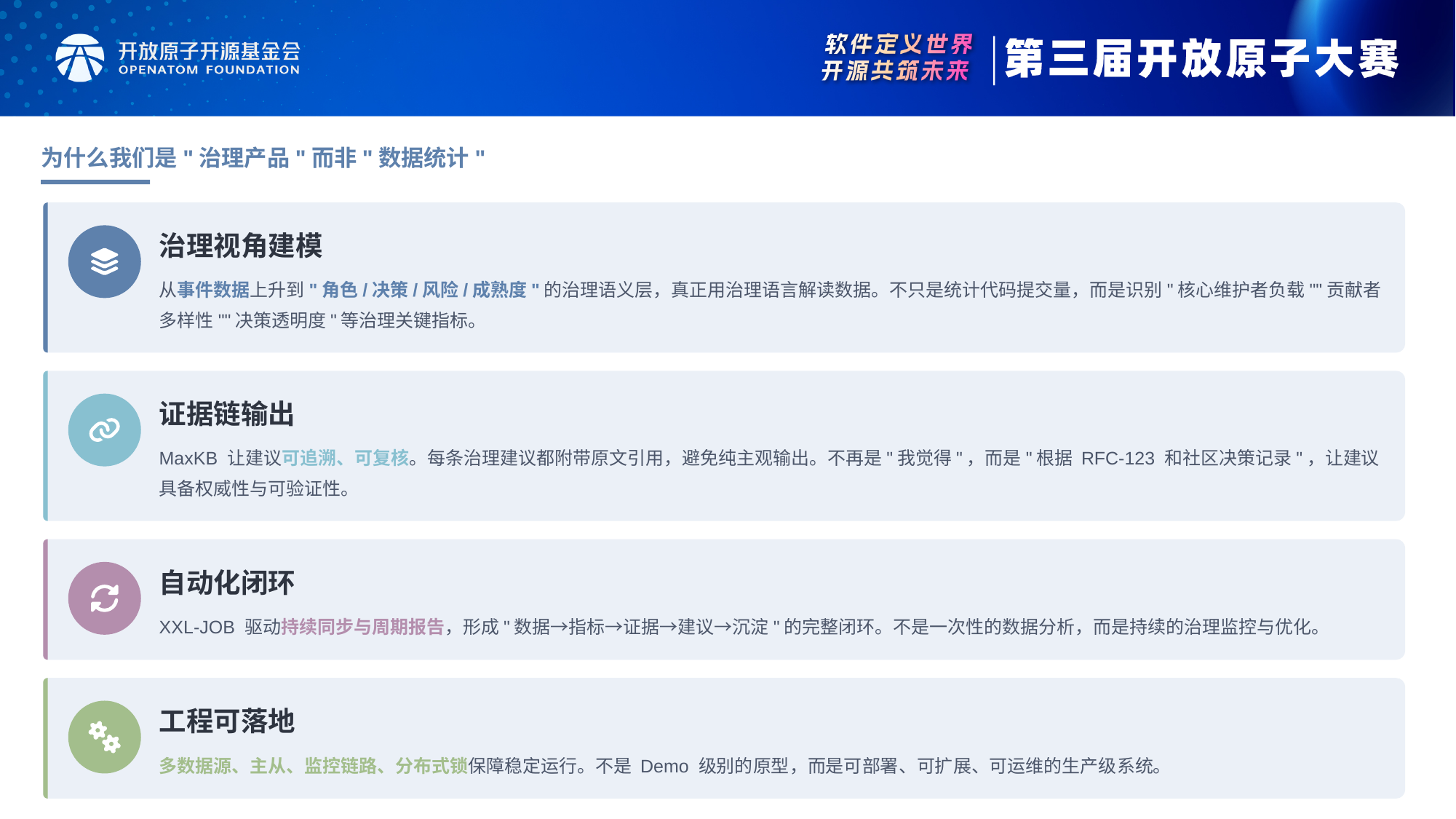

为什么我们是"治理产品"而非"数据统计"

治理视角建模

从事件数据上升到"角色/决策/风险/成熟度"的治理语义层，真正用治理语言解读数据。不只是统计代码提交量，而是识别"核心维护者负载""贡献者多样性""决策透明度"等治理关键指标。

证据链输出

MaxKB 让建议可追溯、可复核。每条治理建议都附带原文引用，避免纯主观输出。不再是"我觉得"，而是"根据 RFC-123 和社区决策记录"，让建议具备权威性与可验证性。

自动化闭环

XXL-JOB 驱动持续同步与周期报告，形成"数据→指标→证据→建议→沉淀"的完整闭环。不是一次性的数据分析，而是持续的治理监控与优化。

工程可落地

多数据源、主从、监控链路、分布式锁保障稳定运行。不是 Demo 级别的原型，而是可部署、可扩展、可运维的生产级系统。